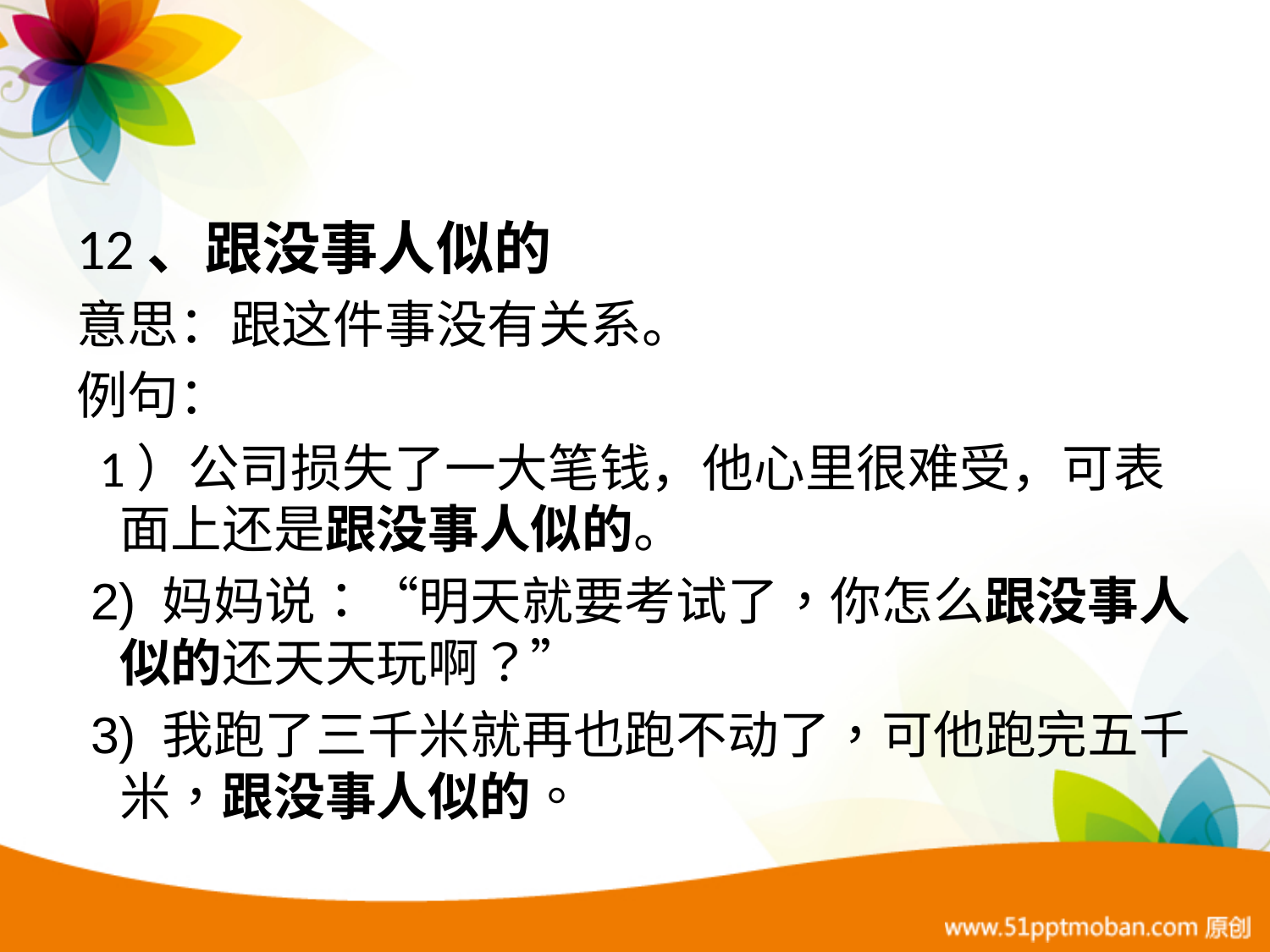

12、跟没事人似的
意思：跟这件事没有关系。
例句：
  1）公司损失了一大笔钱，他心里很难受，可表面上还是跟没事人似的。
 2) 妈妈说：“明天就要考试了，你怎么跟没事人似的还天天玩啊？”
 3) 我跑了三千米就再也跑不动了，可他跑完五千米，跟没事人似的。